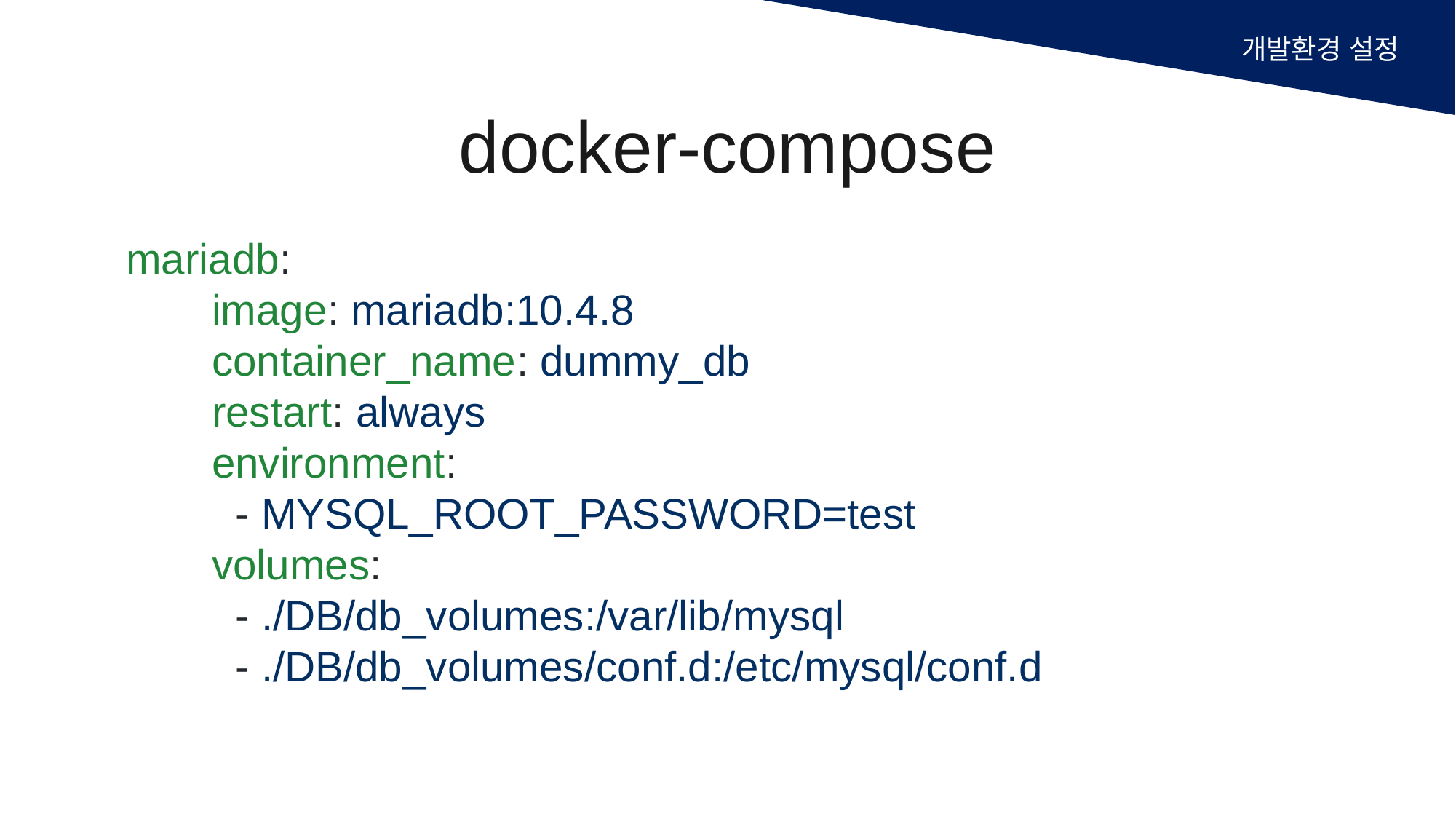

개발환경 설정
docker-compose
  mariadb:
	image: mariadb:10.4.8
	container_name: dummy_db
	restart: always
	environment:
	  - MYSQL_ROOT_PASSWORD=test
	volumes:
	  - ./DB/db_volumes:/var/lib/mysql
	  - ./DB/db_volumes/conf.d:/etc/mysql/conf.d